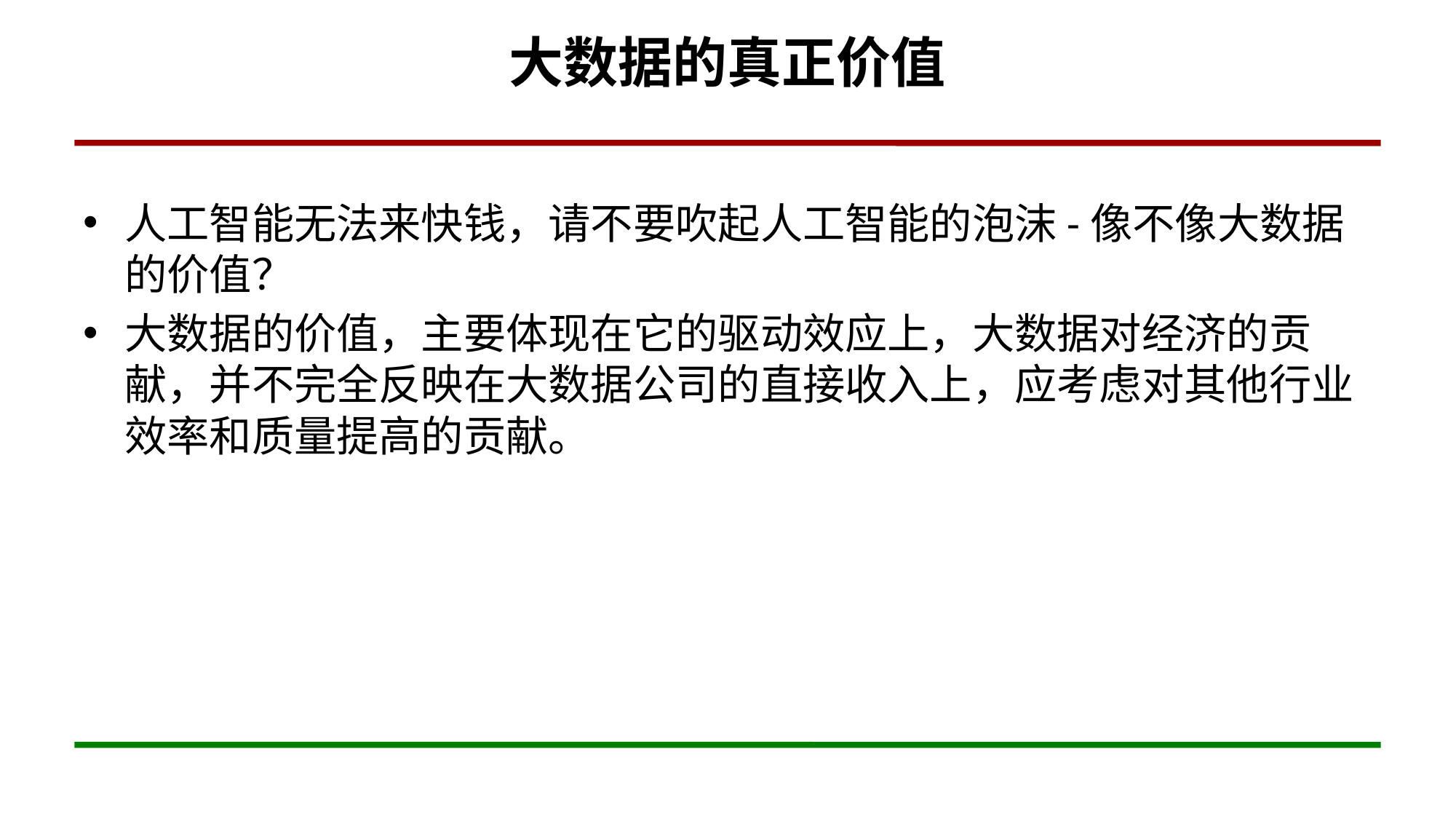

# 大数据的真正价值
人工智能无法来快钱，请不要吹起人工智能的泡沫-像不像大数据的价值？
大数据的价值，主要体现在它的驱动效应上，大数据对经济的贡献，并不完全反映在大数据公司的直接收入上，应考虑对其他行业效率和质量提高的贡献。